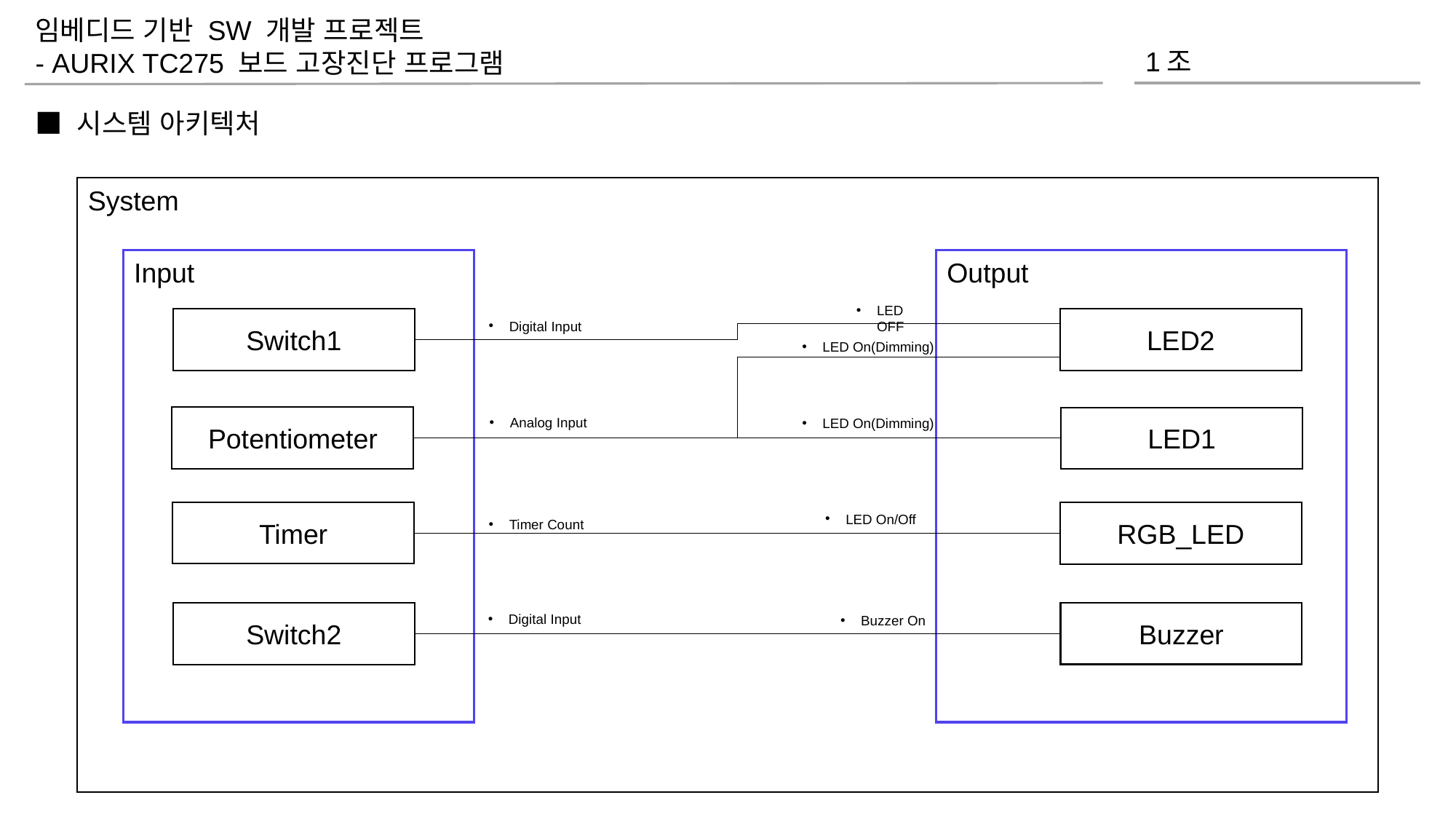

임베디드 기반 SW 개발 프로젝트
- AURIX TC275 보드 고장진단 프로그램
1조
■ 시스템 아키텍처
System
Input
Output
LED OFF
Switch1
LED2
Digital Input
LED On(Dimming)
Potentiometer
LED1
Analog Input
LED On(Dimming)
Timer
RGB_LED
LED On/Off
Timer Count
Buzzer
Switch2
Digital Input
Buzzer On